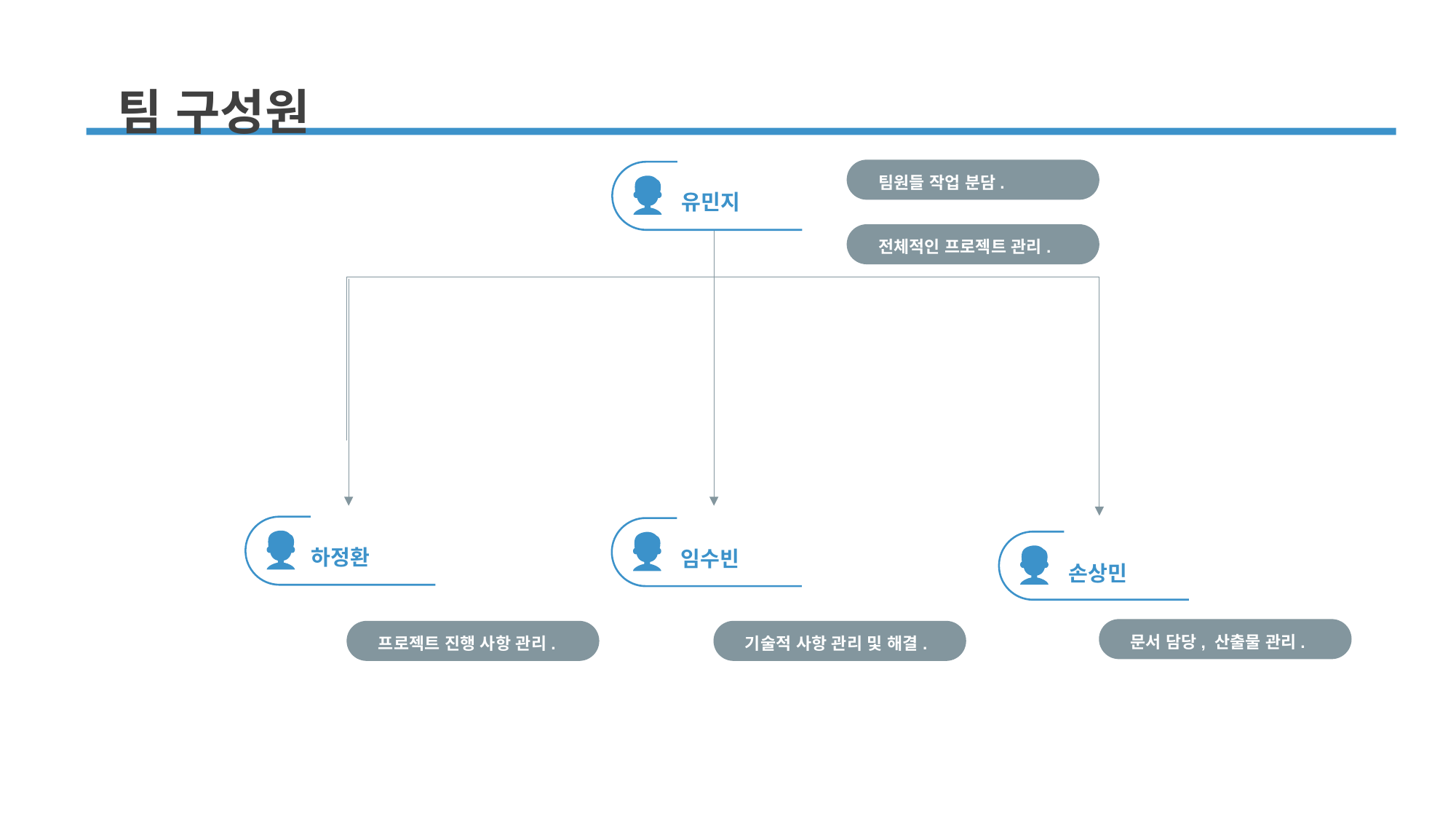

팀 구성원

팀원들 작업 분담.

유민지

전체적인 프로젝트 관리.

하정환
임수빈

손상민

문서 담당, 산출물 관리.
프로젝트 진행 사항 관리.
기술적 사항 관리 및 해결.